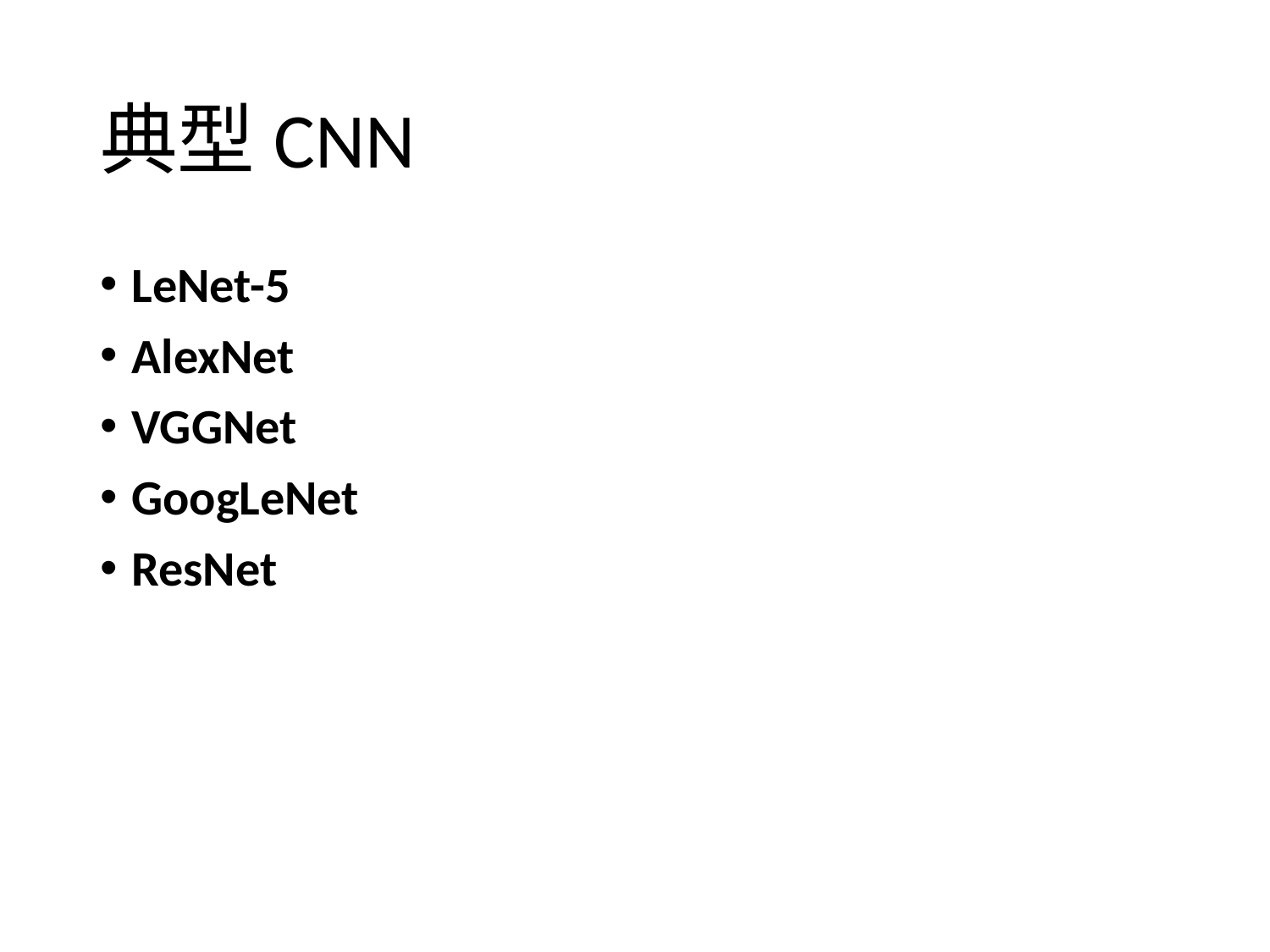

# 典型CNN
LeNet-5
AlexNet
VGGNet
GoogLeNet
ResNet